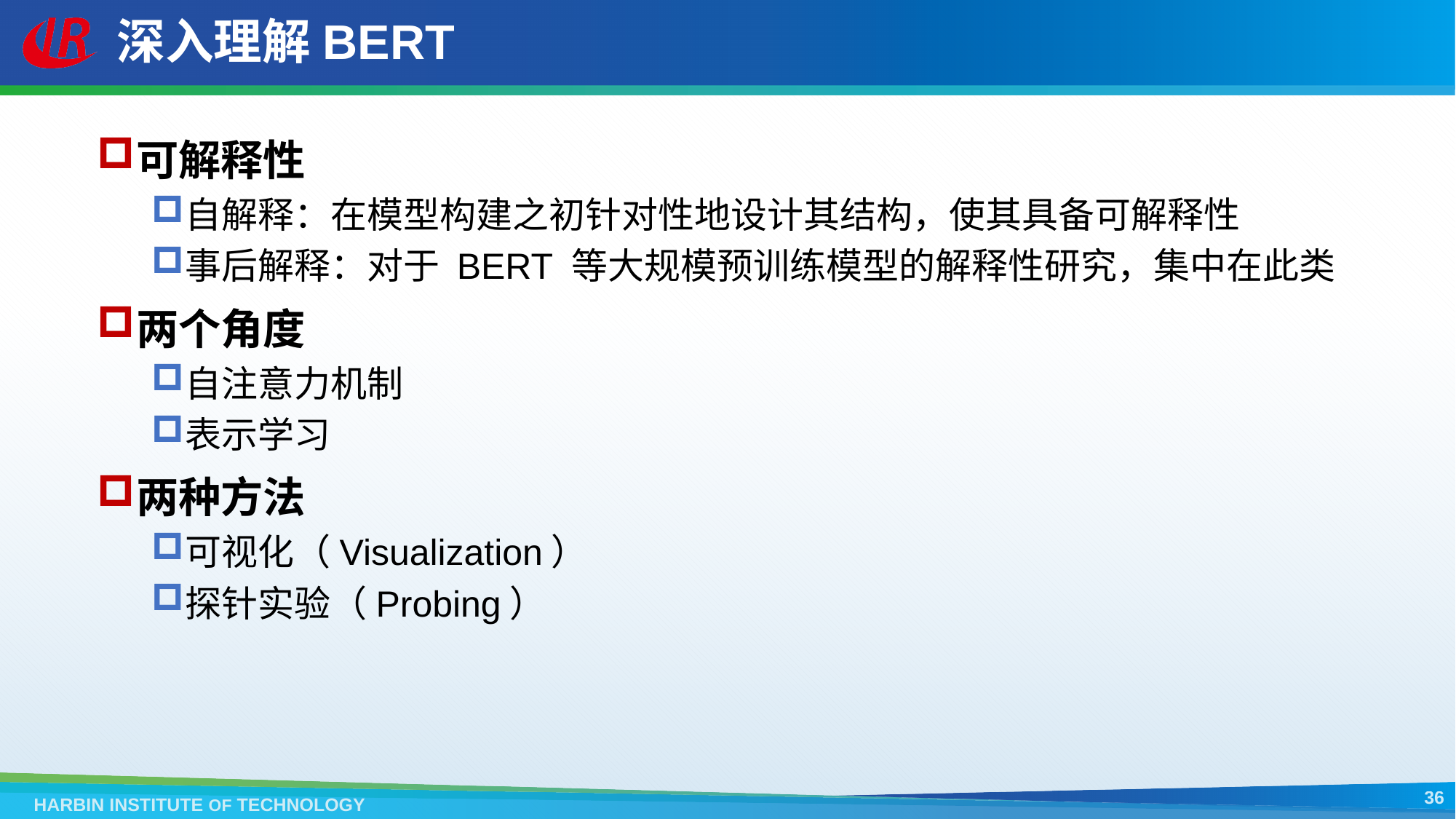

# 深入理解BERT
可解释性
自解释：在模型构建之初针对性地设计其结构，使其具备可解释性
事后解释：对于 BERT 等大规模预训练模型的解释性研究，集中在此类
两个角度
自注意力机制
表示学习
两种方法
可视化（Visualization）
探针实验（Probing）
36
HARBIN INSTITUTE OF TECHNOLOGY